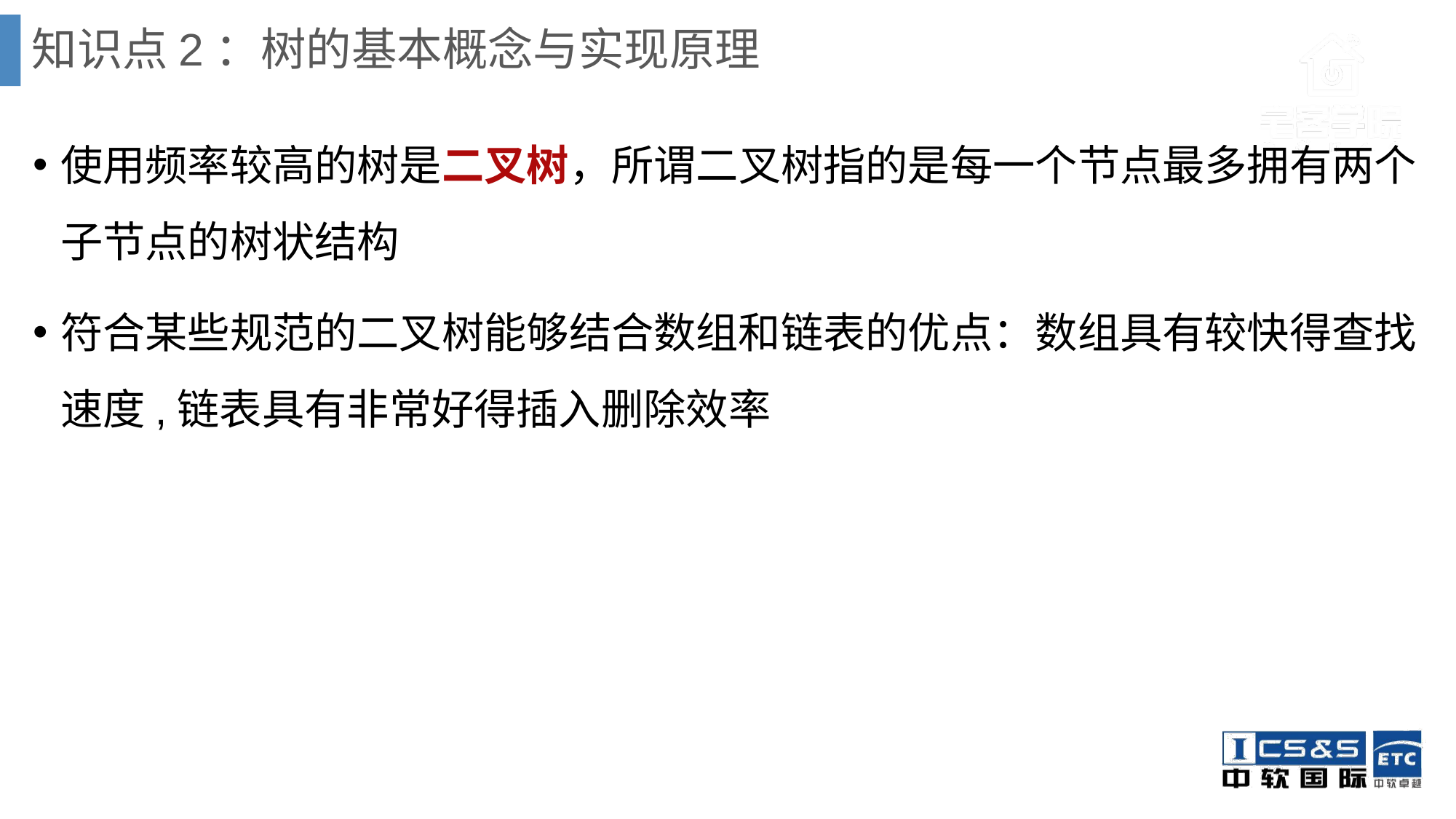

# 知识点2：树的基本概念与实现原理
使用频率较高的树是二叉树，所谓二叉树指的是每一个节点最多拥有两个子节点的树状结构
符合某些规范的二叉树能够结合数组和链表的优点：数组具有较快得查找速度,链表具有非常好得插入删除效率